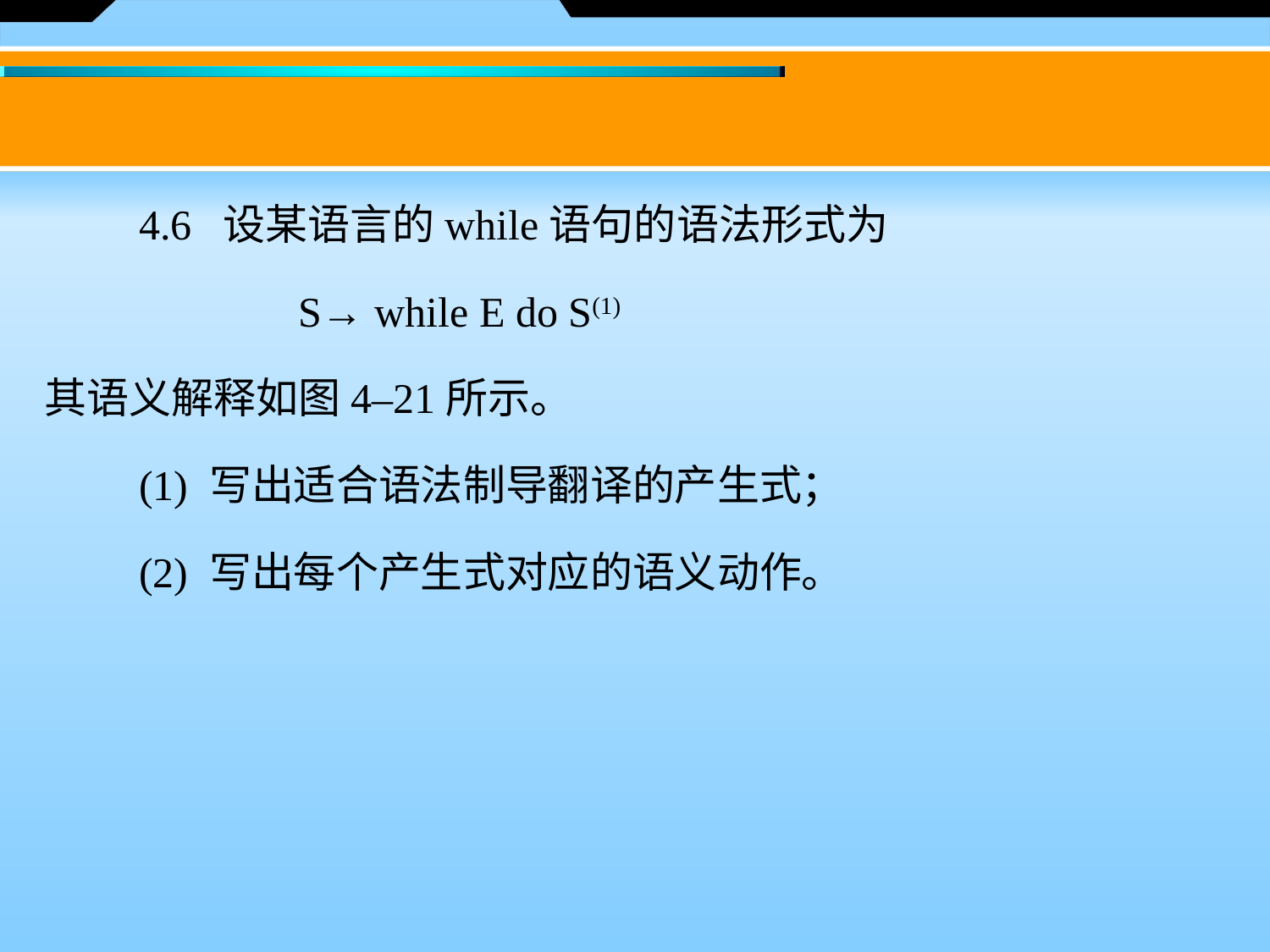

4.6  设某语言的while语句的语法形式为
		S→ while E do S(1)
其语义解释如图4–21所示。
　　(1) 写出适合语法制导翻译的产生式；
　　(2) 写出每个产生式对应的语义动作。